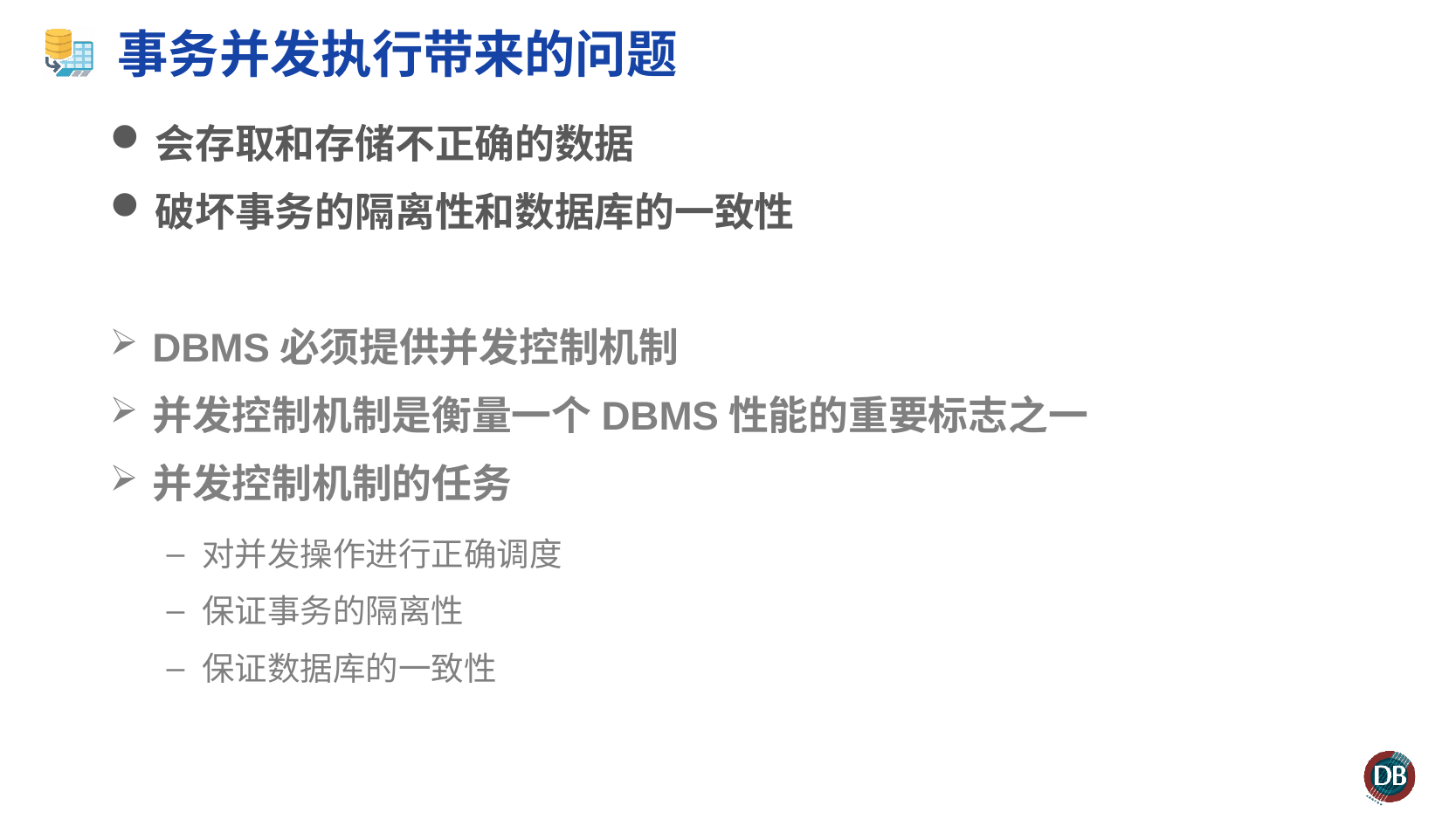

# 事务并发执行带来的问题
会存取和存储不正确的数据
破坏事务的隔离性和数据库的一致性

DBMS必须提供并发控制机制
并发控制机制是衡量一个DBMS性能的重要标志之一
并发控制机制的任务
对并发操作进行正确调度
保证事务的隔离性
保证数据库的一致性